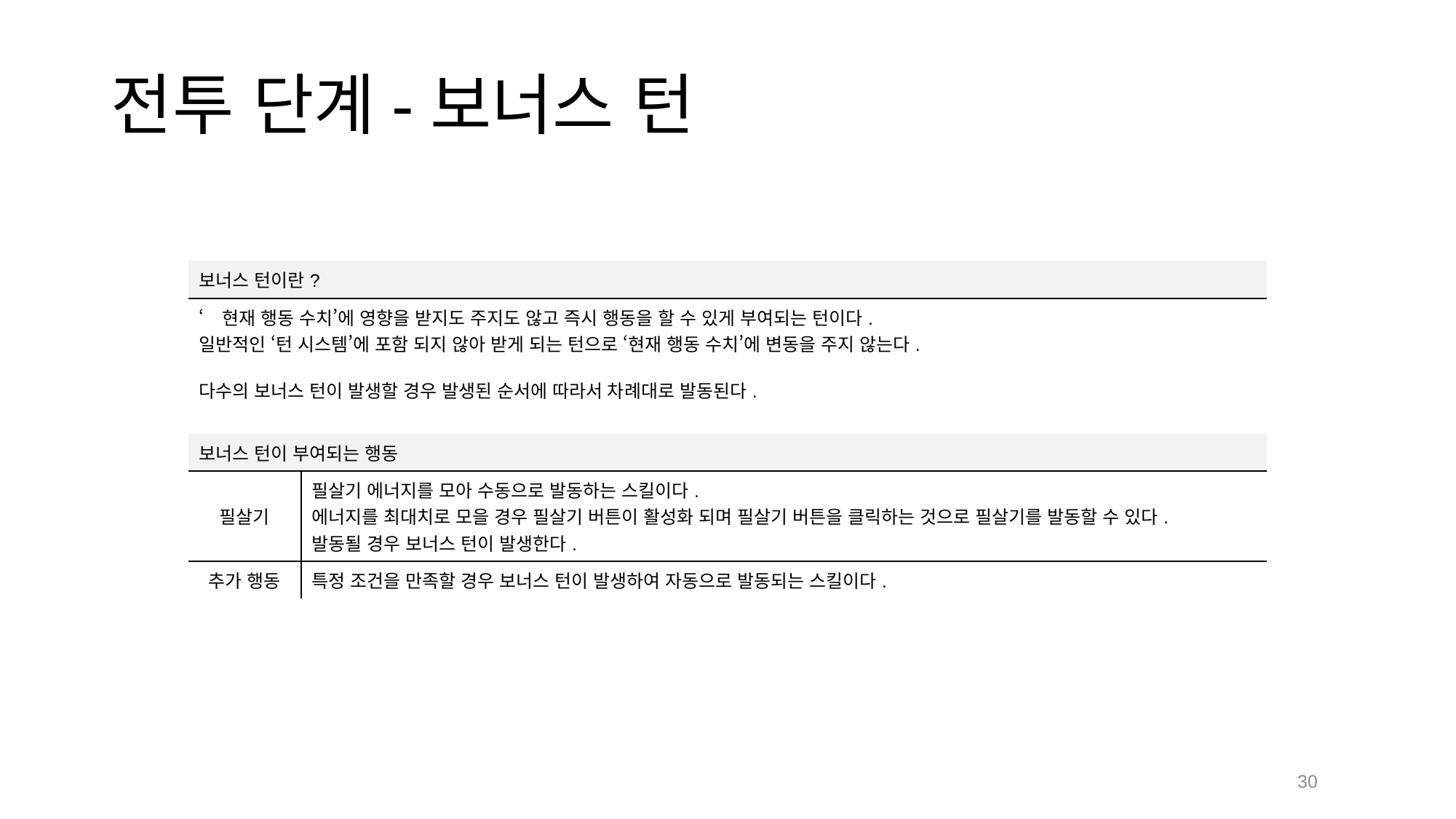

# 전투 단계-보너스 턴
| 보너스 턴이란? |
| --- |
| ‘현재 행동 수치’에 영향을 받지도 주지도 않고 즉시 행동을 할 수 있게 부여되는 턴이다. 일반적인 ‘턴 시스템’에 포함 되지 않아 받게 되는 턴으로 ‘현재 행동 수치’에 변동을 주지 않는다. 다수의 보너스 턴이 발생할 경우 발생된 순서에 따라서 차례대로 발동된다. |
| 보너스 턴이 부여되는 행동 |  |
| --- | --- |
| 필살기 | 필살기 에너지를 모아 수동으로 발동하는 스킬이다. 에너지를 최대치로 모을 경우 필살기 버튼이 활성화 되며 필살기 버튼을 클릭하는 것으로 필살기를 발동할 수 있다. 발동될 경우 보너스 턴이 발생한다. |
| 추가 행동 | 특정 조건을 만족할 경우 보너스 턴이 발생하여 자동으로 발동되는 스킬이다. |
30